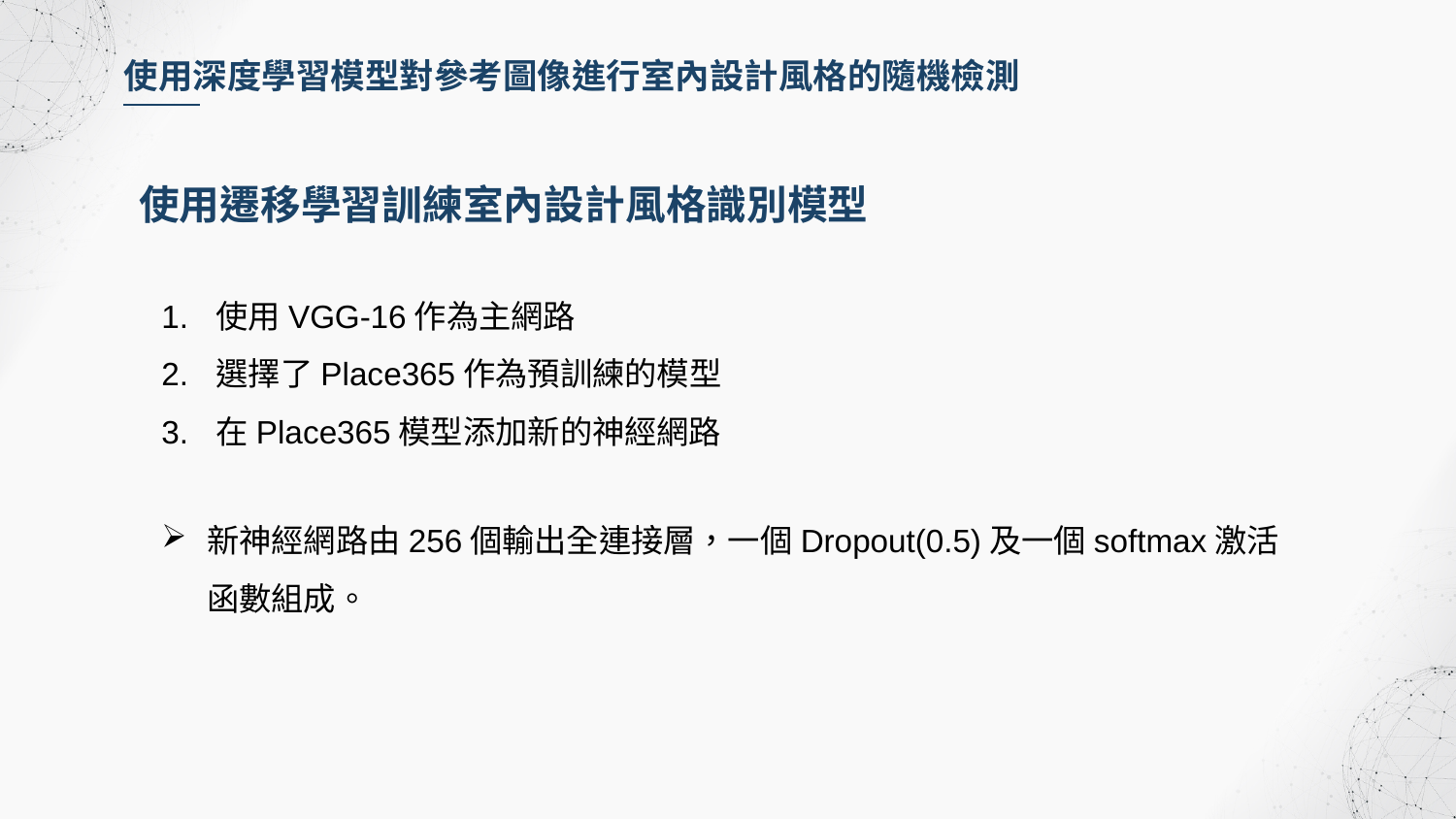

使用深度學習模型對參考圖像進行室內設計風格的隨機檢測
使用遷移學習訓練室內設計風格識別模型
使用VGG-16作為主網路
選擇了Place365作為預訓練的模型
在Place365模型添加新的神經網路

新神經網路由256個輸出全連接層，一個Dropout(0.5)及一個softmax激活函數組成。